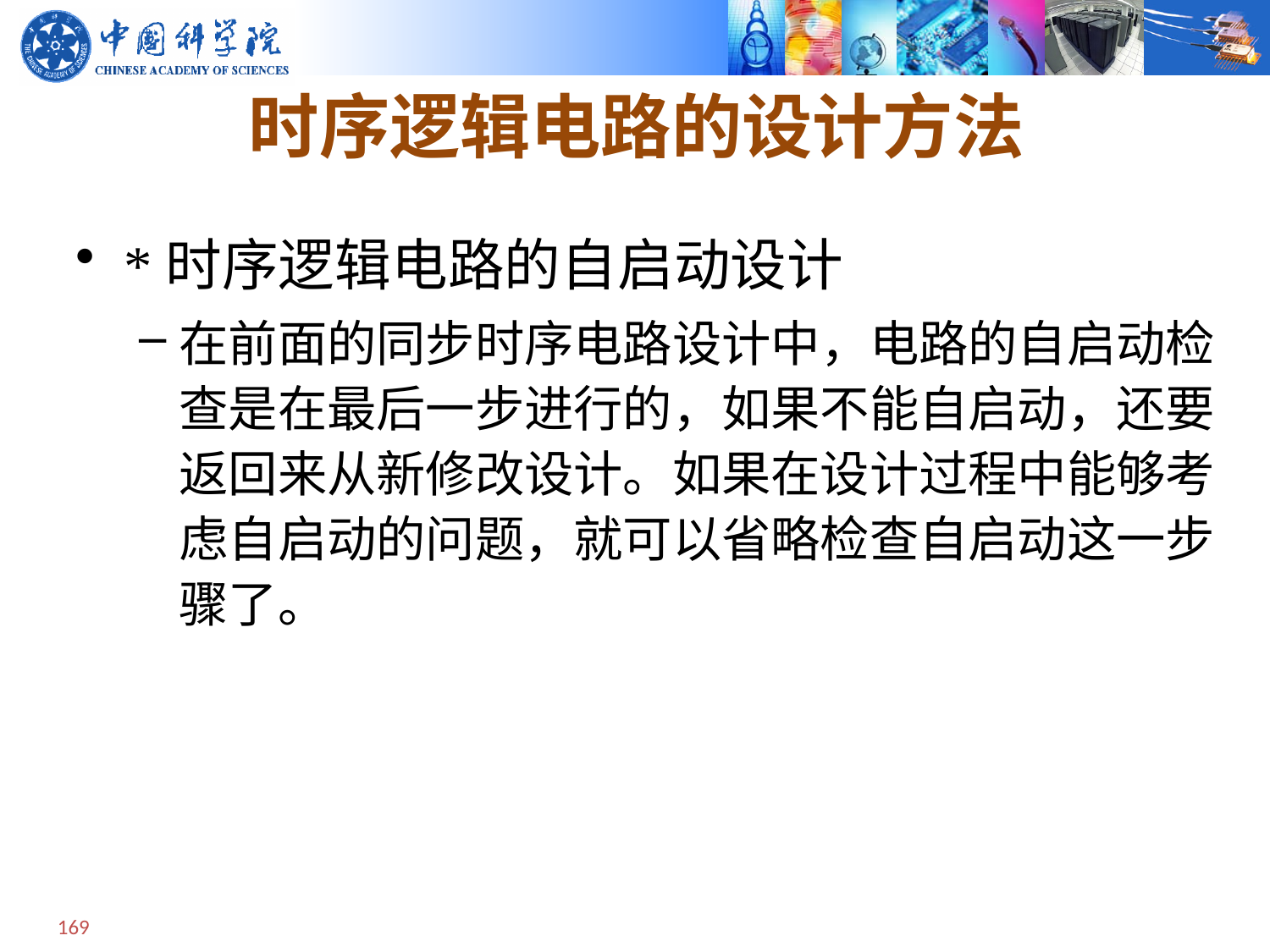

# 时序逻辑电路的设计方法
*时序逻辑电路的自启动设计
在前面的同步时序电路设计中，电路的自启动检查是在最后一步进行的，如果不能自启动，还要返回来从新修改设计。如果在设计过程中能够考虑自启动的问题，就可以省略检查自启动这一步骤了。